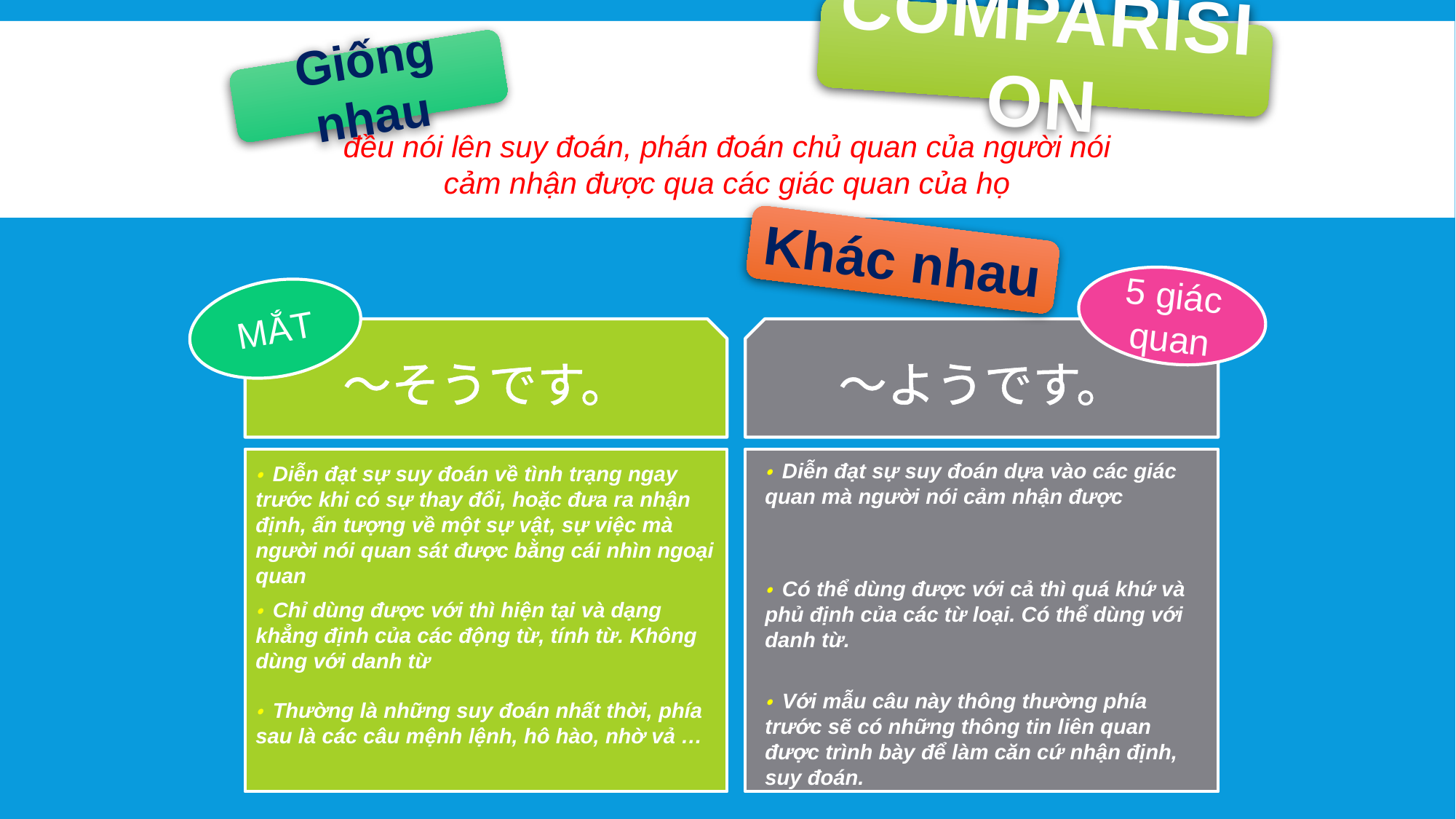

COMPARISION
Giống nhau
đều nói lên suy đoán, phán đoán chủ quan của người nói cảm nhận được qua các giác quan của họ
Khác nhau
5 giác quan
MẮT
～そうです。
～ようです。

・ Diễn đạt sự suy đoán dựa vào các giác quan mà người nói cảm nhận được
・ Diễn đạt sự suy đoán về tình trạng ngay trước khi có sự thay đổi, hoặc đưa ra nhận định, ấn tượng về một sự vật, sự việc mà người nói quan sát được bằng cái nhìn ngoại quan
・ Có thể dùng được với cả thì quá khứ và phủ định của các từ loại. Có thể dùng với danh từ.
・ Chỉ dùng được với thì hiện tại và dạng khẳng định của các động từ, tính từ. Không dùng với danh từ
・ Với mẫu câu này thông thường phía trước sẽ có những thông tin liên quan được trình bày để làm căn cứ nhận định, suy đoán.
・ Thường là những suy đoán nhất thời, phía sau là các câu mệnh lệnh, hô hào, nhờ vả …